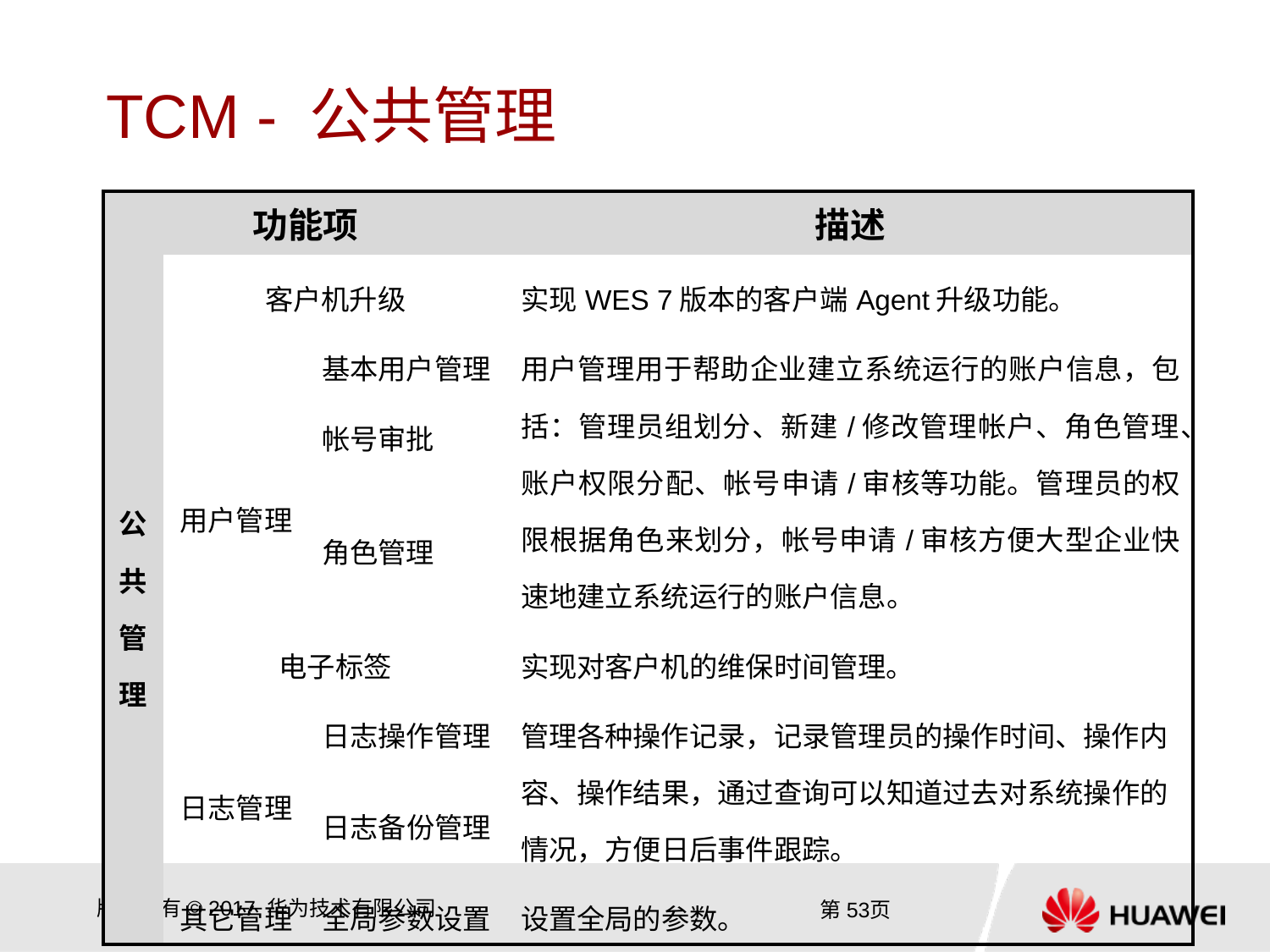

# TCM - 公共管理
| 功能项 |  |  | 描述 |
| --- | --- | --- | --- |
| 公共管理 | 客户机升级 |  | 实现WES 7版本的客户端Agent升级功能。 |
|  | 用户管理 | 基本用户管理 | 用户管理用于帮助企业建立系统运行的账户信息，包括：管理员组划分、新建/修改管理帐户、角色管理、账户权限分配、帐号申请/审核等功能。管理员的权限根据角色来划分，帐号申请/审核方便大型企业快速地建立系统运行的账户信息。 |
|  |  | 帐号审批 |  |
|  |  | 角色管理 |  |
|  | 电子标签 |  | 实现对客户机的维保时间管理。 |
|  | 日志管理 | 日志操作管理 | 管理各种操作记录，记录管理员的操作时间、操作内容、操作结果，通过查询可以知道过去对系统操作的情况，方便日后事件跟踪。 |
|  |  | 日志备份管理 |  |
|  | 其它管理 | 全局参数设置 | 设置全局的参数。 |